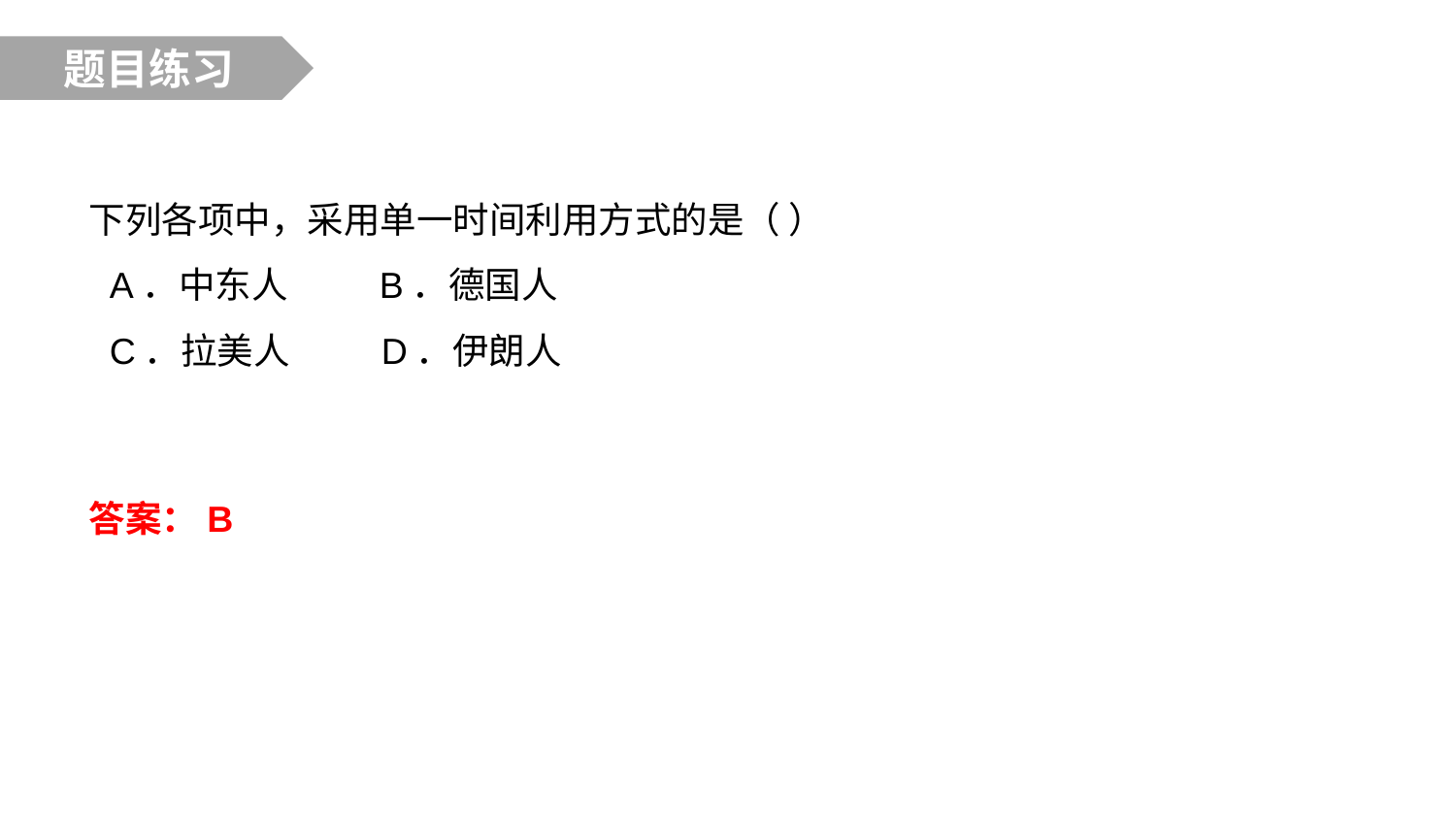

题目练习
下列各项中，采用单一时间利用方式的是（ ）
  A．中东人          B．德国人
  C．拉美人          D．伊朗人
答案：B